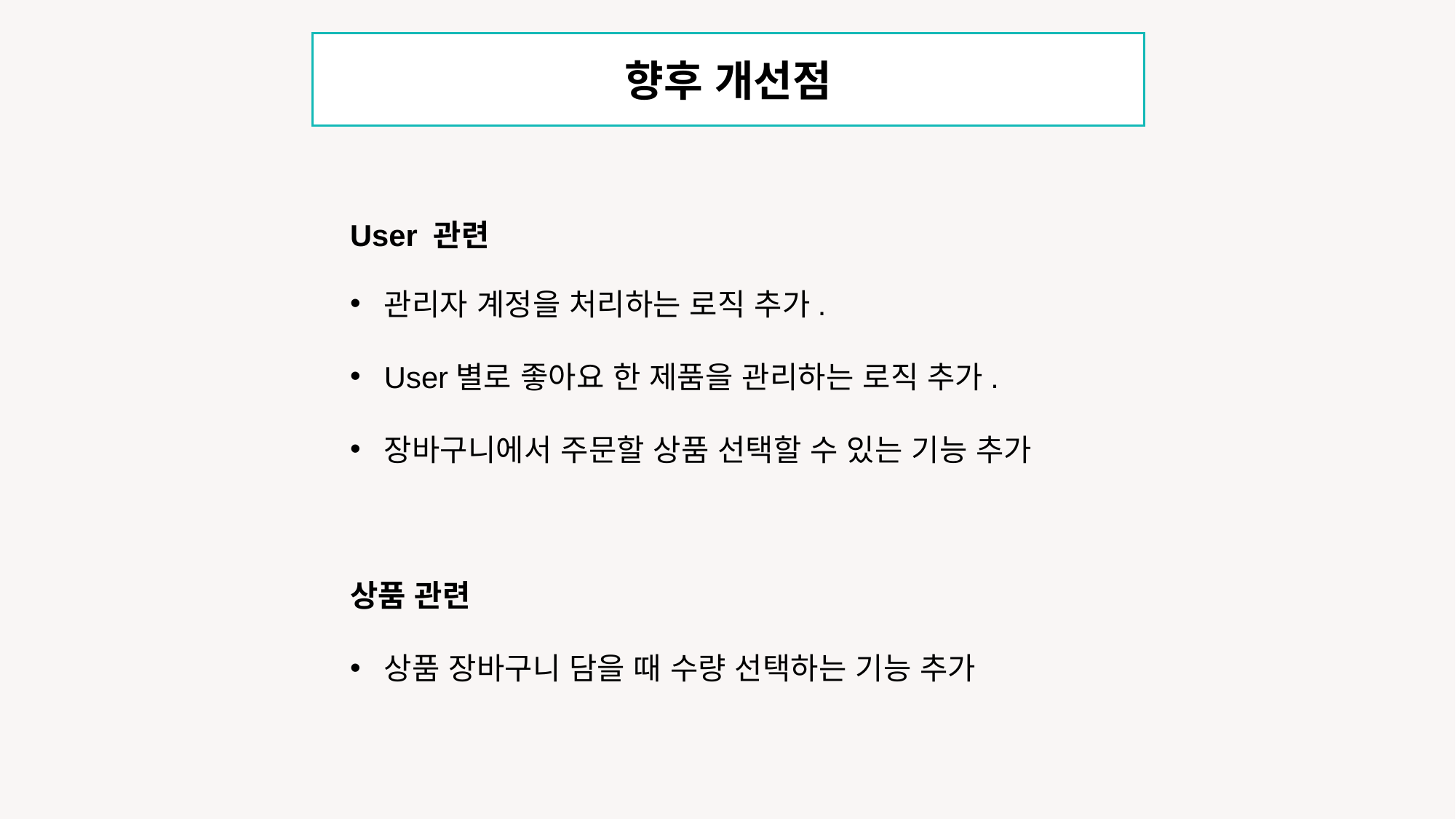

향후 개선점
User 관련

관리자 계정을 처리하는 로직 추가.

User별로 좋아요 한 제품을 관리하는 로직 추가.

장바구니에서 주문할 상품 선택할 수 있는 기능 추가

상품 관련

상품 장바구니 담을 때 수량 선택하는 기능 추가